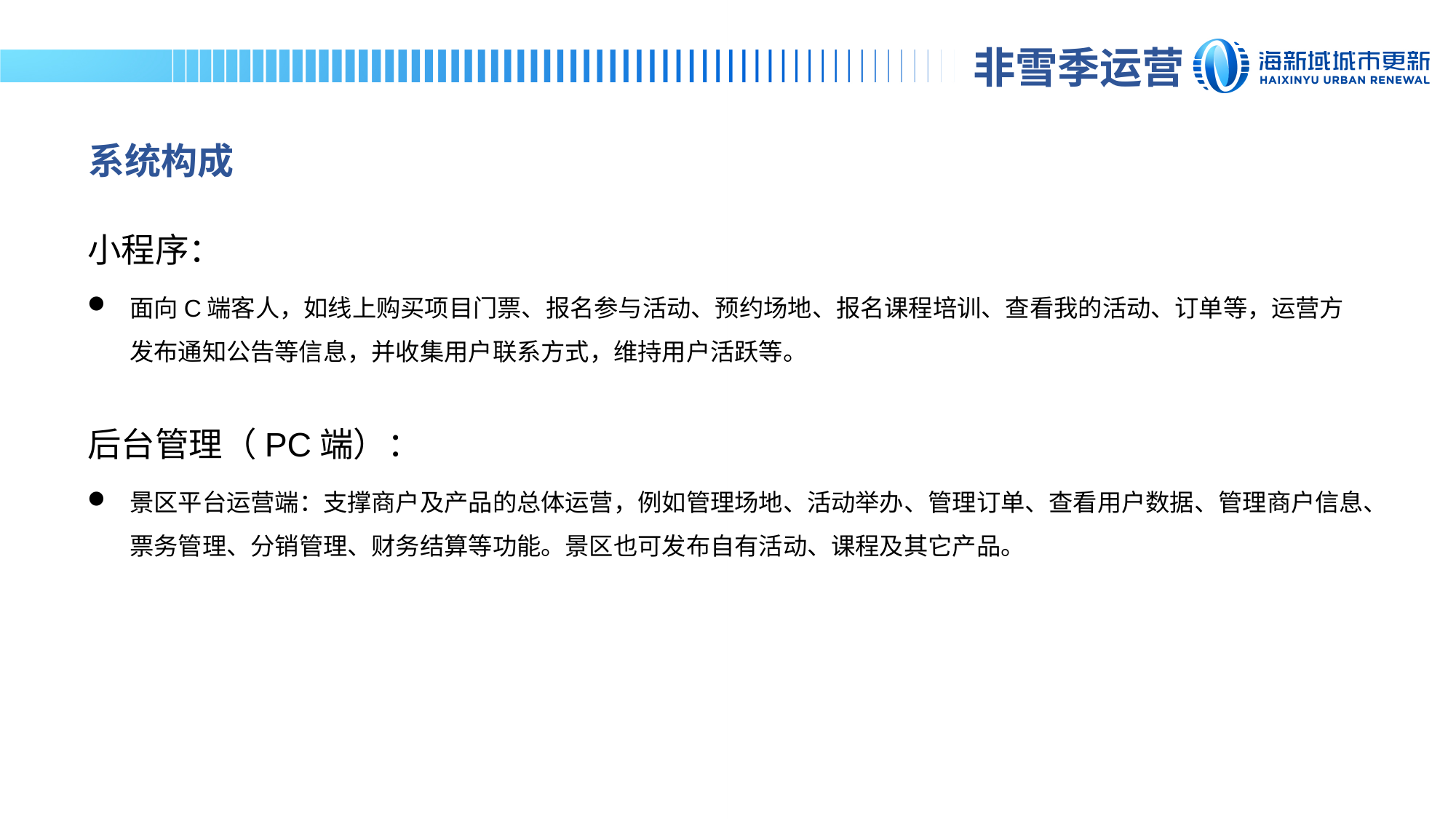

非雪季运营
系统构成
小程序：
面向C端客人，如线上购买项目门票、报名参与活动、预约场地、报名课程培训、查看我的活动、订单等，运营方发布通知公告等信息，并收集用户联系方式，维持用户活跃等。
后台管理（PC端）：
景区平台运营端：支撑商户及产品的总体运营，例如管理场地、活动举办、管理订单、查看用户数据、管理商户信息、票务管理、分销管理、财务结算等功能。景区也可发布自有活动、课程及其它产品。